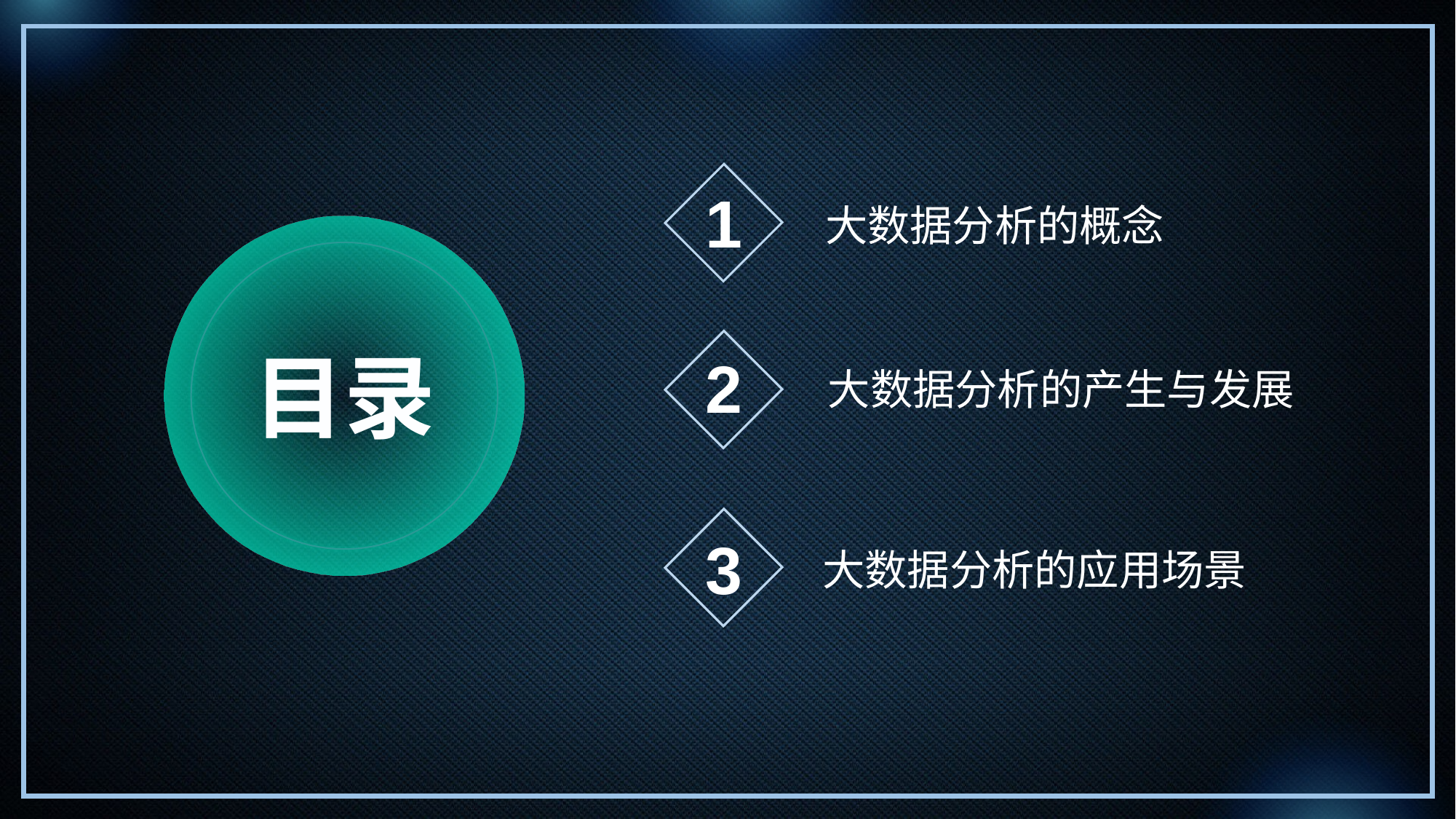

1

大数据分析的概念

目录
2

大数据分析的产生与发展
3

大数据分析的应用场景